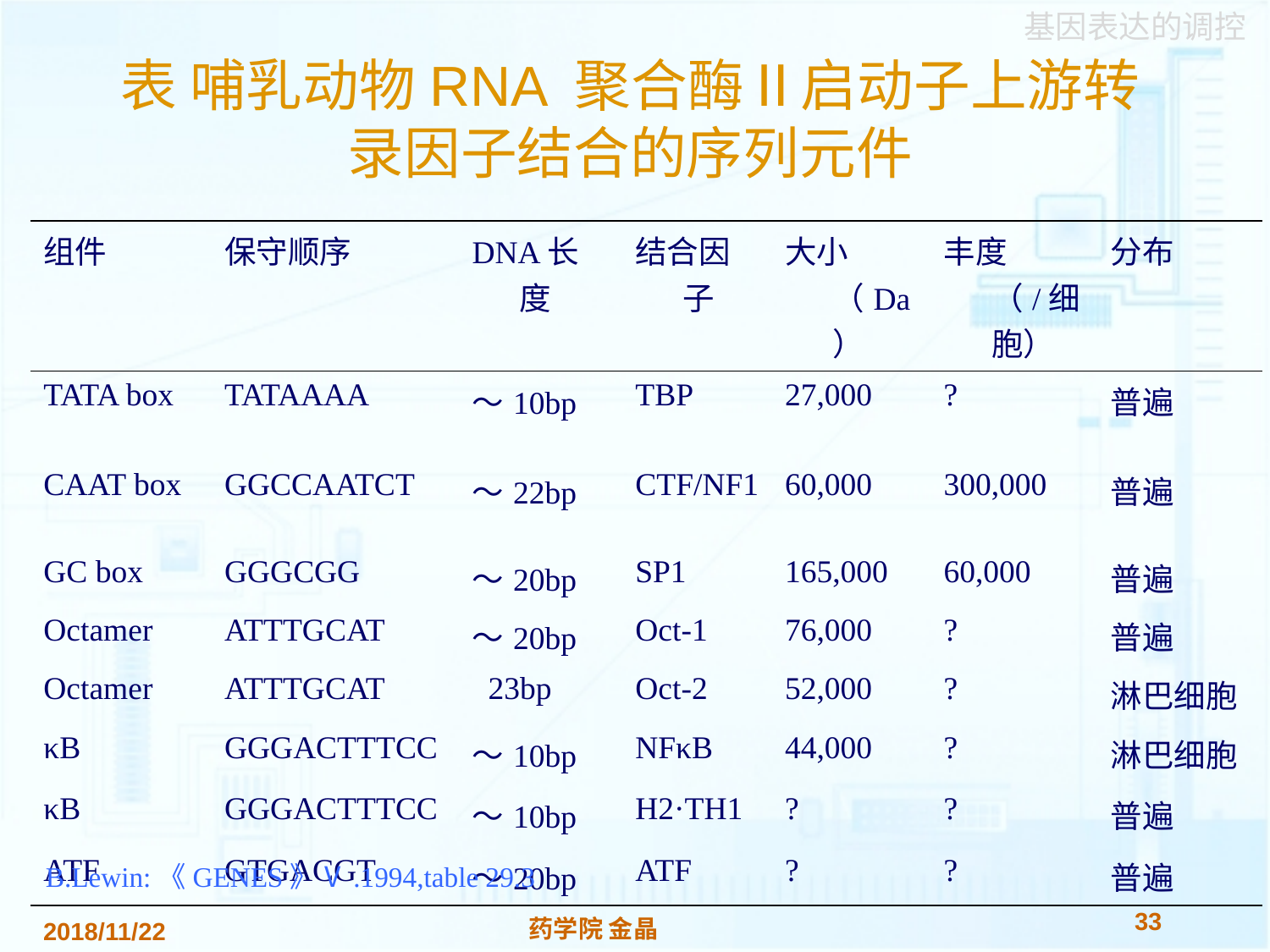

# 表 哺乳动物RNA 聚合酶Ⅱ启动子上游转录因子结合的序列元件
|  |  |  |  |  |  |  |
| --- | --- | --- | --- | --- | --- | --- |
| 组件 | 保守顺序 | DNA长度 | 结合因子 | 大小（Da） | 丰度（/细胞） | 分布 |
| TATA box | TATAAAA | ～10bp | TBP | 27,000 | ? | 普遍 |
| CAAT box | GGCCAATCT | ～22bp | CTF/NF1 | 60,000 | 300,000 | 普遍 |
| GC box | GGGCGG | ～20bp | SP1 | 165,000 | 60,000 | 普遍 |
| Octamer | ATTTGCAT | ～20bp | Oct-1 | 76,000 | ? | 普遍 |
| Octamer | ATTTGCAT | 23bp | Oct-2 | 52,000 | ? | 淋巴细胞 |
| κB | GGGACTTTCC | ～10bp | NFκB | 44,000 | ? | 淋巴细胞 |
| κB | GGGACTTTCC | ～10bp | H2·TH1 | ? | ? | 普遍 |
| ATF | GTGACGT | ～20bp | ATF | ? | ? | 普遍 |
B.Lewin:《GENES》Ⅴ.1994,table 29.3
33
药学院 金晶
2018/11/22